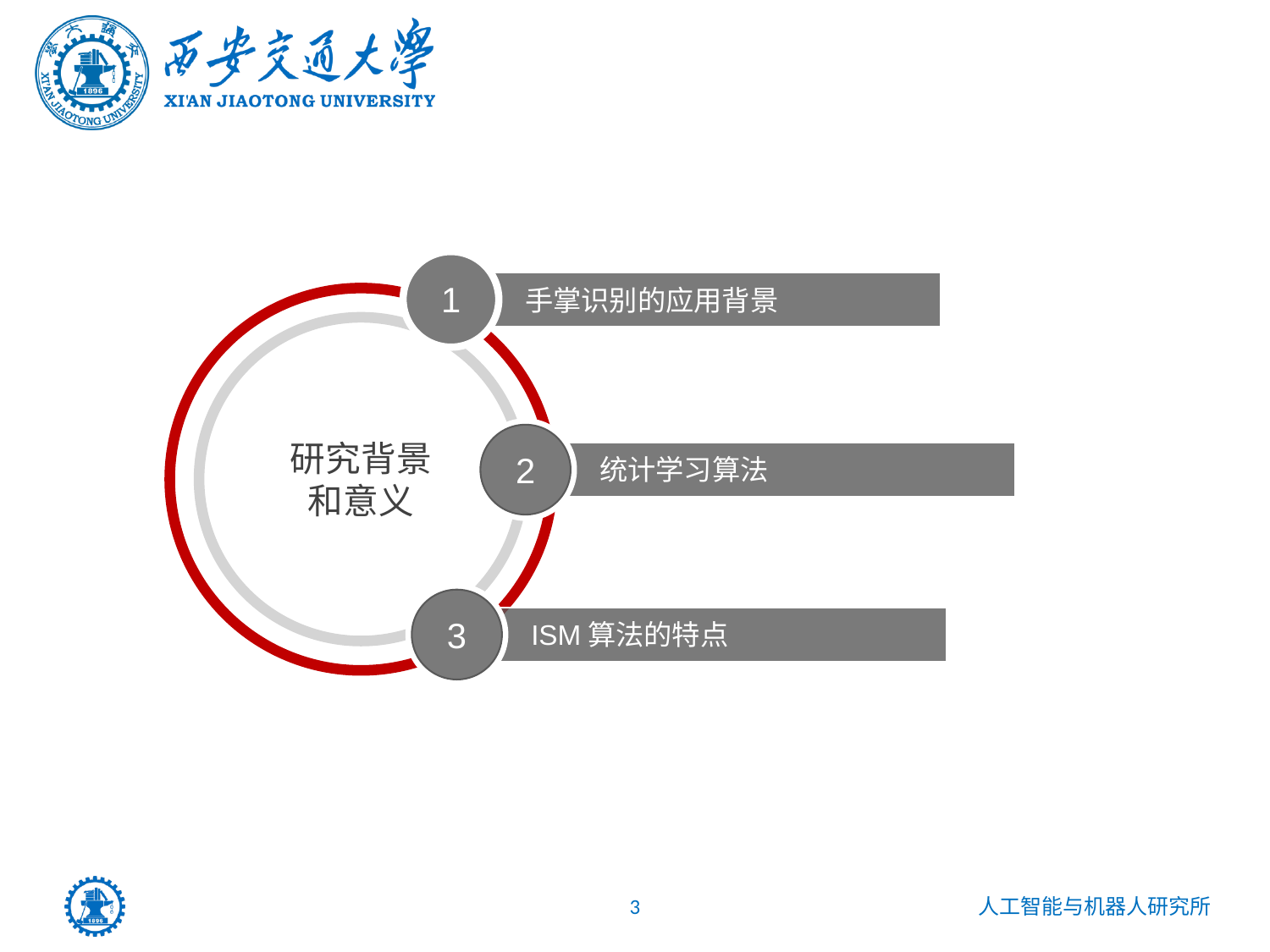

1

手掌识别的应用背景

研究背景和意义

2

统计学习算法

3

ISM算法的特点
3